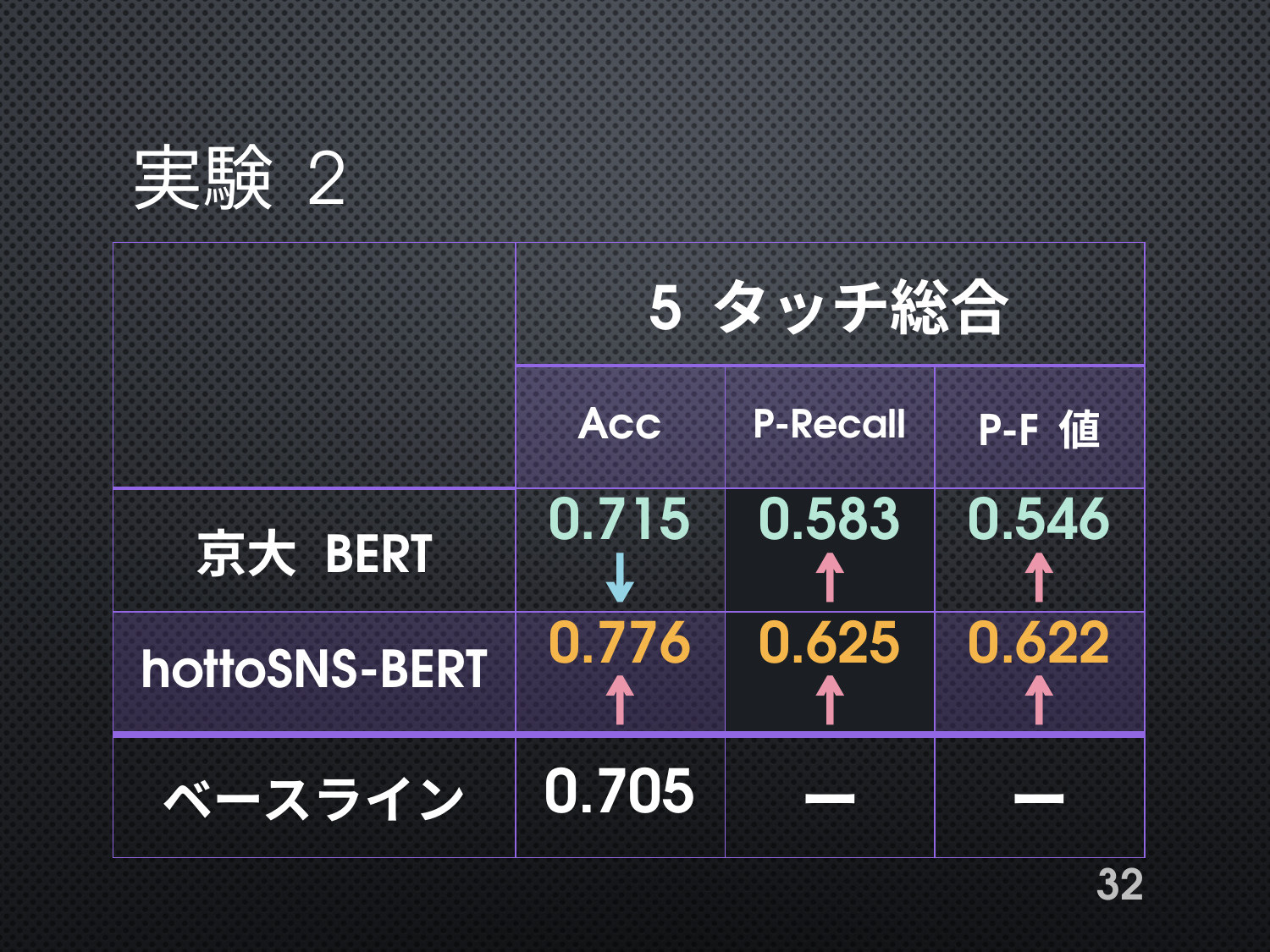

# 実験 2
|  | 5 タッチ総合 |  |  |
| --- | --- | --- | --- |
|  | Acc | P-Recall | P-F 値 |
| 京大 BERT | 0.715 ↓ | 0.583 ↑ | 0.546 ↑ |
| hottoSNS-BERT | 0.776 ↑ | 0.625 ↑ | 0.622 ↑ |
| ベースライン | 0.705 | ー | ー |
32